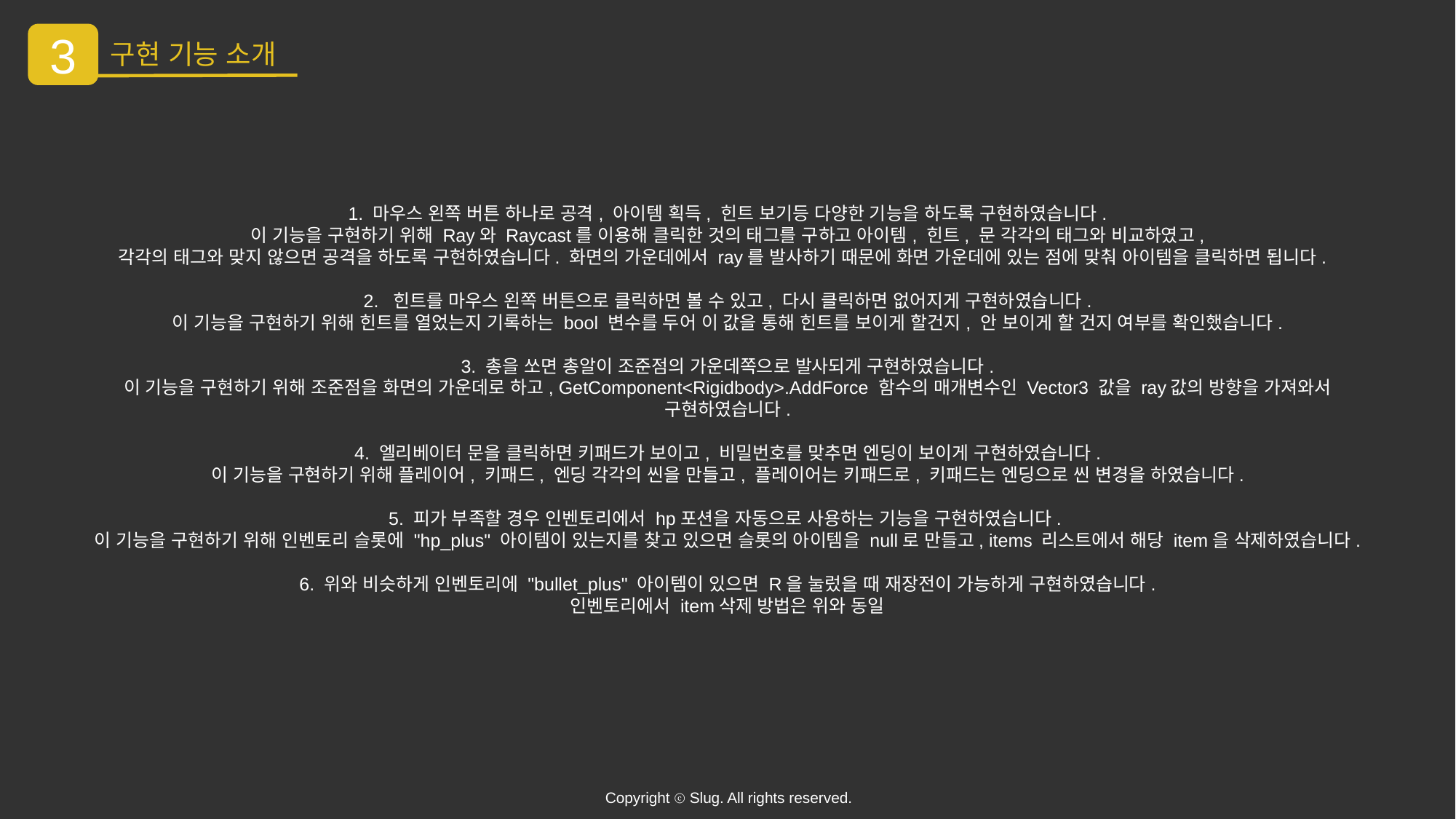

3
구현 기능 소개
1. 마우스 왼쪽 버튼 하나로 공격, 아이템 획득, 힌트 보기등 다양한 기능을 하도록 구현하였습니다.
이 기능을 구현하기 위해 Ray와 Raycast를 이용해 클릭한 것의 태그를 구하고 아이템, 힌트, 문 각각의 태그와 비교하였고,
각각의 태그와 맞지 않으면 공격을 하도록 구현하였습니다. 화면의 가운데에서 ray를 발사하기 때문에 화면 가운데에 있는 점에 맞춰 아이템을 클릭하면 됩니다.

2.  힌트를 마우스 왼쪽 버튼으로 클릭하면 볼 수 있고, 다시 클릭하면 없어지게 구현하였습니다.
이 기능을 구현하기 위해 힌트를 열었는지 기록하는 bool 변수를 두어 이 값을 통해 힌트를 보이게 할건지, 안 보이게 할 건지 여부를 확인했습니다.

3. 총을 쏘면 총알이 조준점의 가운데쪽으로 발사되게 구현하였습니다.
이 기능을 구현하기 위해 조준점을 화면의 가운데로 하고, GetComponent<Rigidbody>.AddForce 함수의 매개변수인 Vector3 값을 ray값의 방향을 가져와서 구현하였습니다.

4. 엘리베이터 문을 클릭하면 키패드가 보이고, 비밀번호를 맞추면 엔딩이 보이게 구현하였습니다.
이 기능을 구현하기 위해 플레이어, 키패드, 엔딩 각각의 씬을 만들고, 플레이어는 키패드로, 키패드는 엔딩으로 씬 변경을 하였습니다.

5. 피가 부족할 경우 인벤토리에서 hp포션을 자동으로 사용하는 기능을 구현하였습니다.
이 기능을 구현하기 위해 인벤토리 슬롯에 "hp_plus" 아이템이 있는지를 찾고 있으면 슬롯의 아이템을 null로 만들고, items 리스트에서 해당 item을 삭제하였습니다.

6. 위와 비슷하게 인벤토리에 "bullet_plus" 아이템이 있으면 R을 눌렀을 때 재장전이 가능하게 구현하였습니다.
인벤토리에서 item삭제 방법은 위와 동일
Copyright ⓒ Slug. All rights reserved.